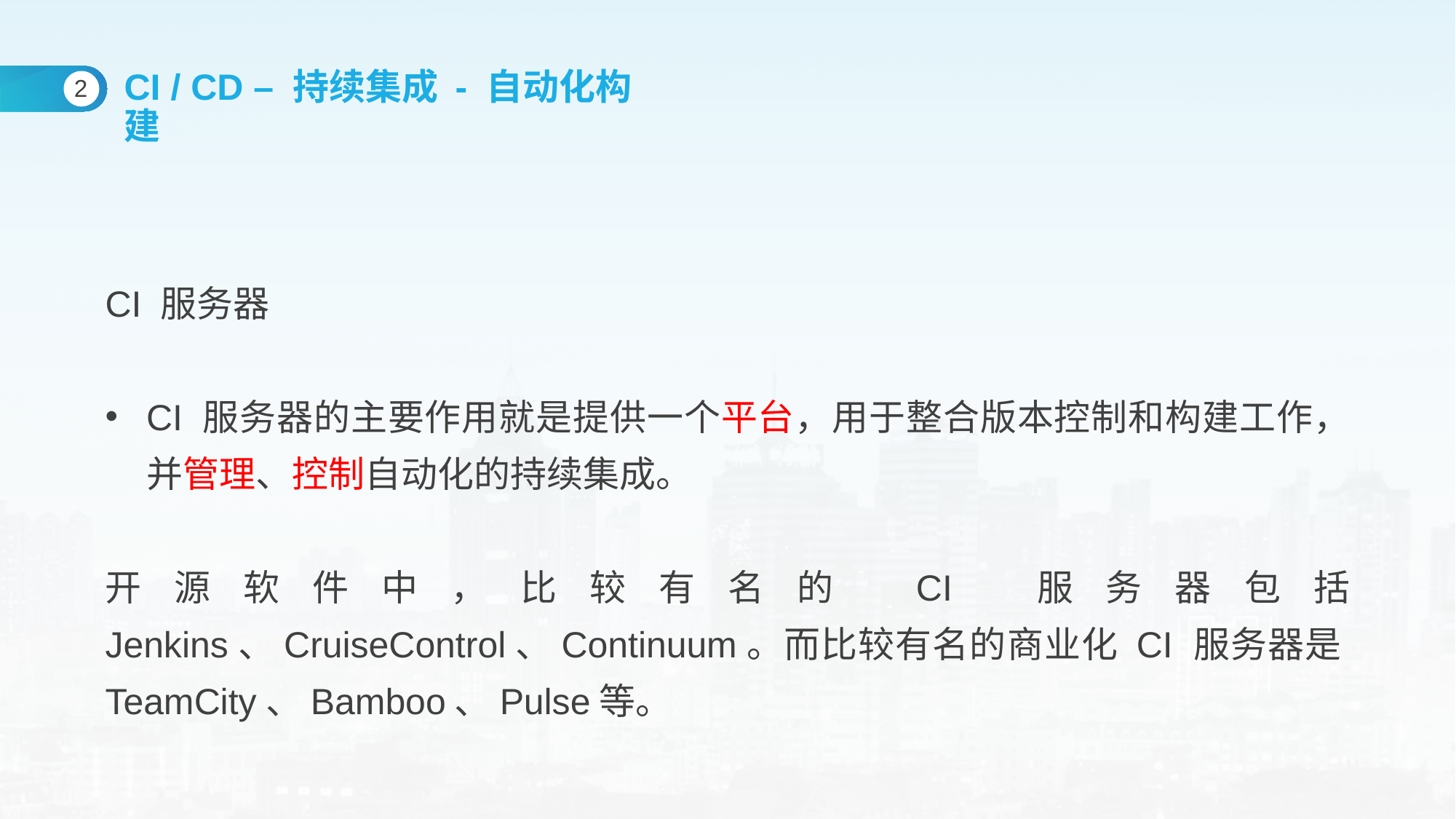

CI / CD – 持续集成 - 自动化构建
2
CI 服务器

CI 服务器的主要作用就是提供一个平台，用于整合版本控制和构建工作，并管理、控制自动化的持续集成。

开源软件中，比较有名的 CI 服务器包括 Jenkins、CruiseControl、Continuum。而比较有名的商业化 CI 服务器是TeamCity、Bamboo、Pulse等。